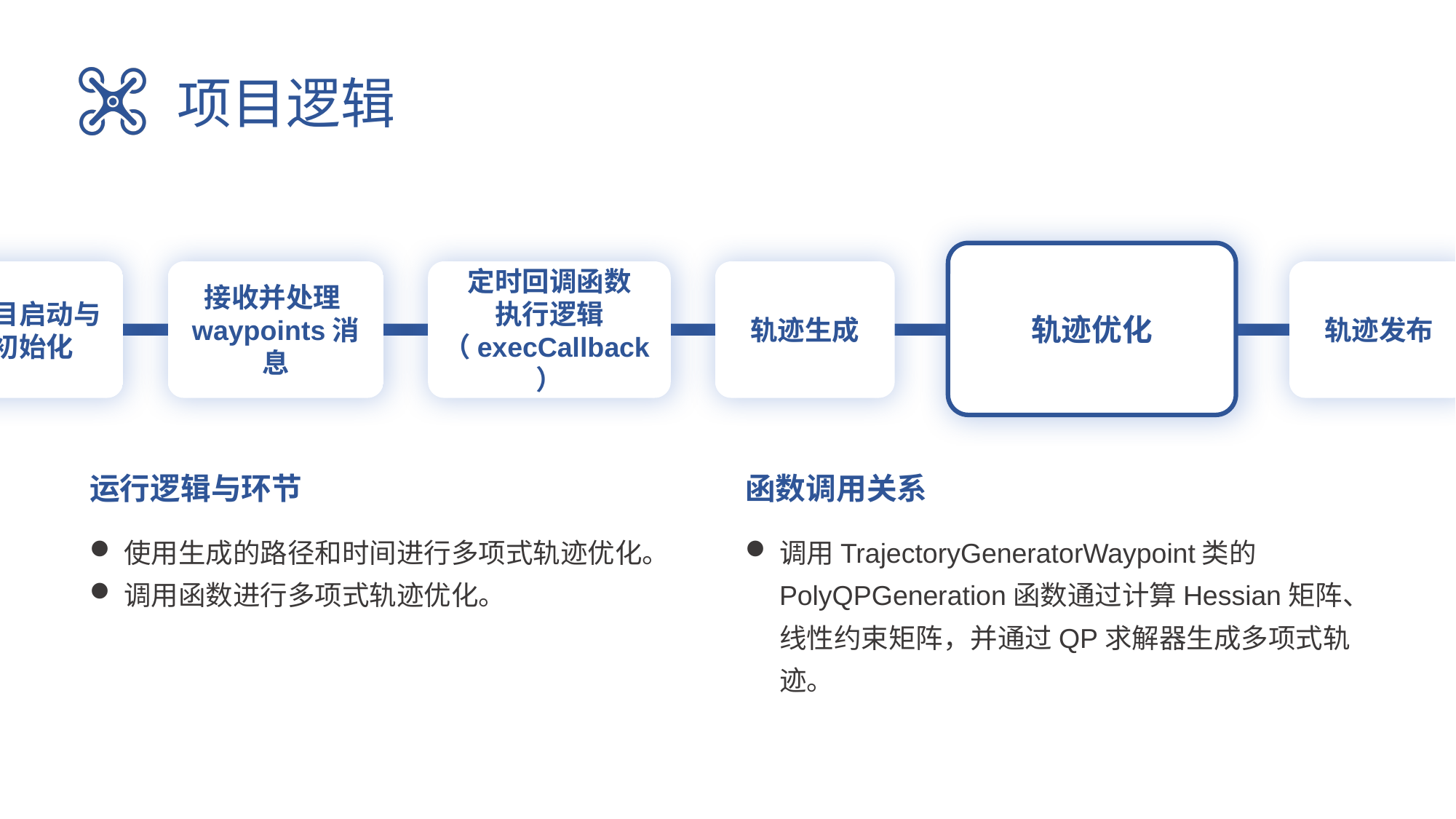

项目逻辑
轨迹优化
项目启动与初始化
接收并处理waypoints消息
定时回调函数
执行逻辑
（execCallback）
轨迹生成
轨迹发布

运行逻辑与环节
函数调用关系
使用生成的路径和时间进行多项式轨迹优化。
调用函数进行多项式轨迹优化。
调用TrajectoryGeneratorWaypoint类的PolyQPGeneration函数通过计算Hessian矩阵、线性约束矩阵，并通过QP求解器生成多项式轨迹。